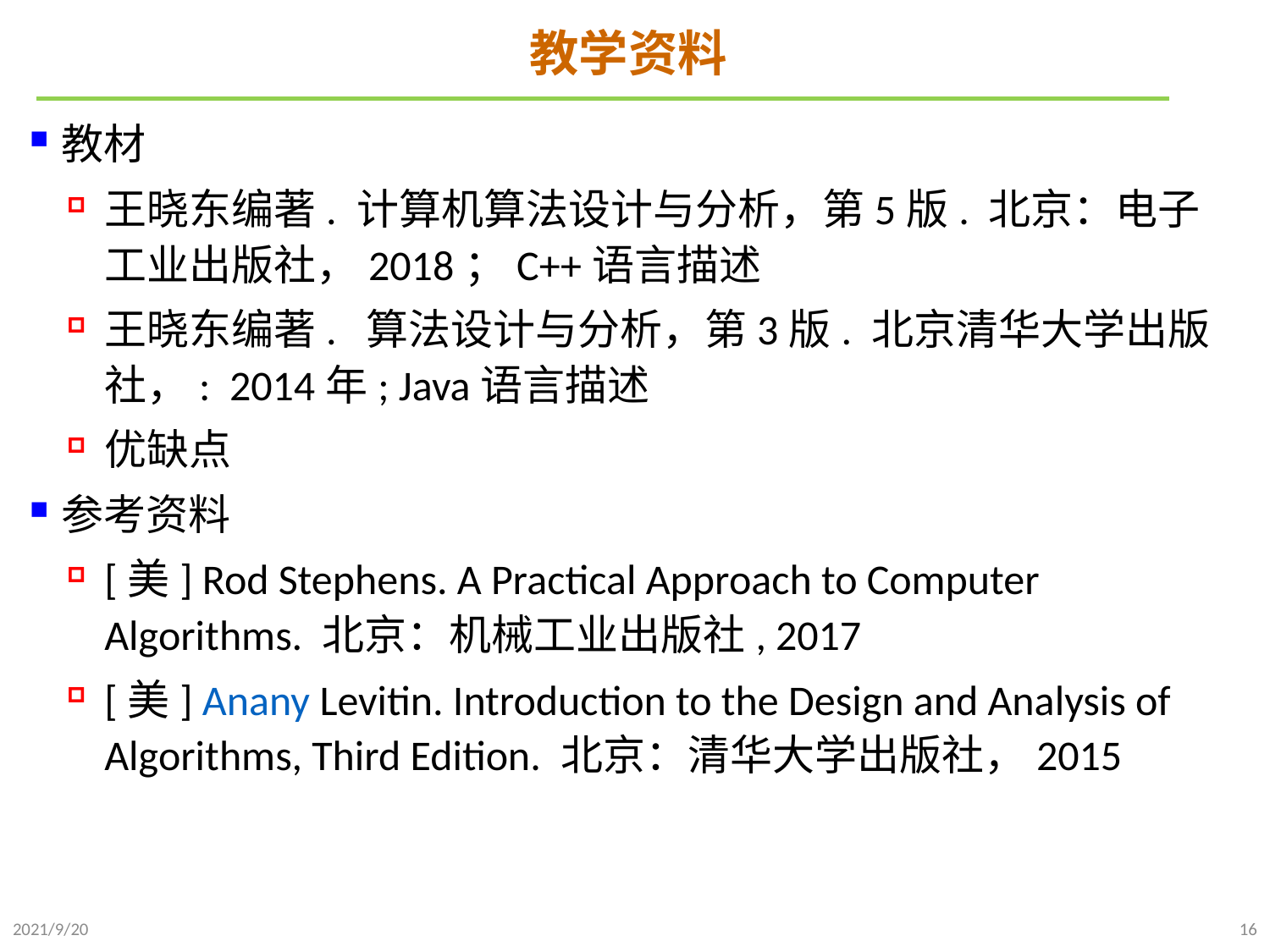

# 教学资料
教材
王晓东编著. 计算机算法设计与分析，第5版. 北京：电子工业出版社，2018；C++语言描述
王晓东编著.  算法设计与分析，第3版. 北京清华大学出版社，:  2014年; Java语言描述
优缺点
参考资料
[美] Rod Stephens. A Practical Approach to Computer Algorithms. 北京：机械工业出版社, 2017
[美] Anany Levitin. Introduction to the Design and Analysis of Algorithms, Third Edition. 北京：清华大学出版社，2015

2021/9/20
16